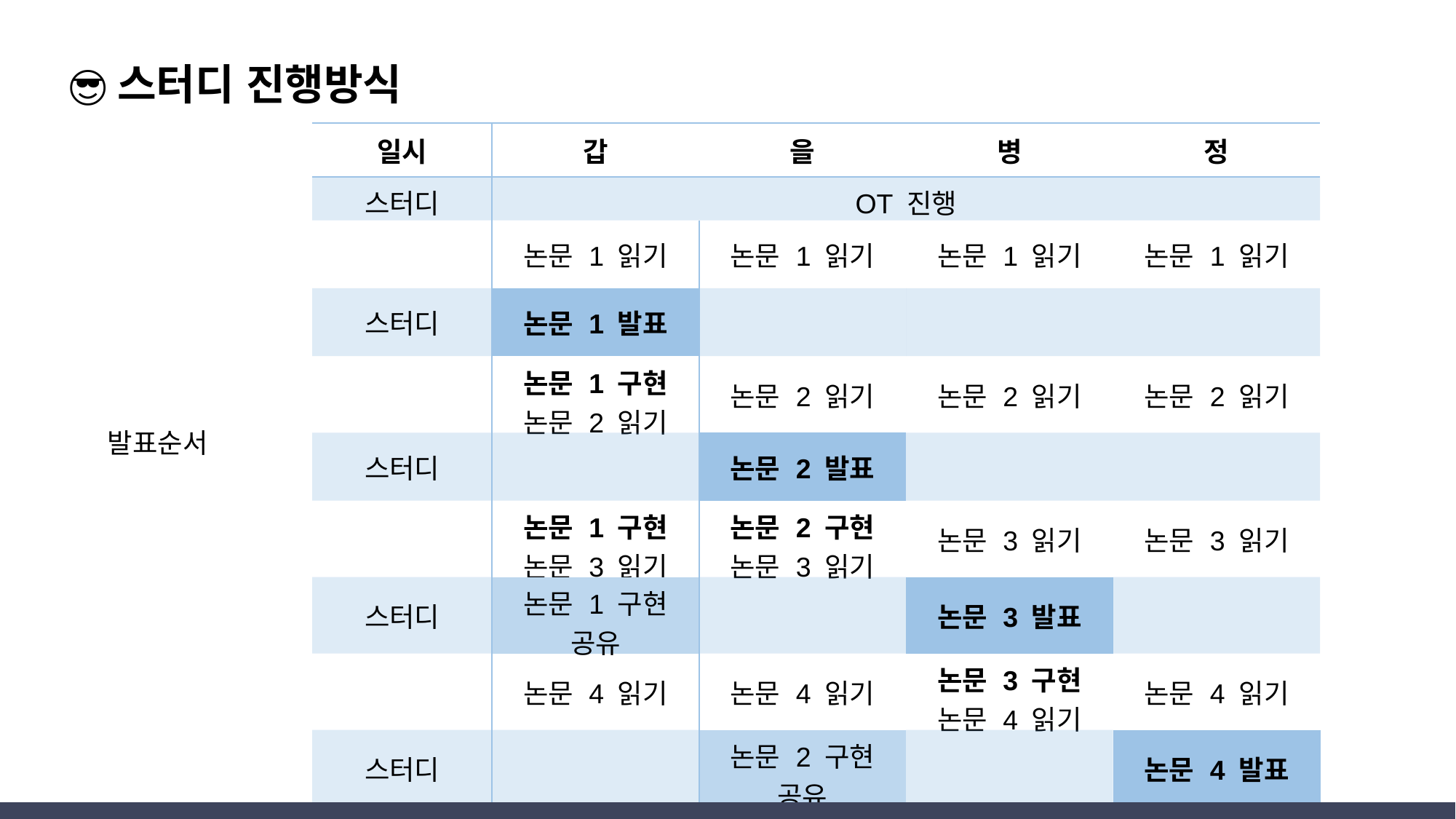

😎스터디 진행방식

| 일시 | 갑 | 을 | 병 | 정 |
| --- | --- | --- | --- | --- |
| 스터디 | OT 진행 |  |  |  |
|  | 논문 1 읽기 | 논문 1 읽기 | 논문 1 읽기 | 논문 1 읽기 |
| 스터디 | 논문 1 발표 |  |  |  |
|  | 논문 1 구현 논문 2 읽기 | 논문 2 읽기 | 논문 2 읽기 | 논문 2 읽기 |
| 스터디 |  | 논문 2 발표 |  |  |
|  | 논문 1 구현 논문 3 읽기 | 논문 2 구현 논문 3 읽기 | 논문 3 읽기 | 논문 3 읽기 |
| 스터디 | 논문 1 구현 공유 |  | 논문 3 발표 |  |
|  | 논문 4 읽기 | 논문 4 읽기 | 논문 3 구현 논문 4 읽기 | 논문 4 읽기 |
| 스터디 |  | 논문 2 구현 공유 |  | 논문 4 발표 |
발표순서